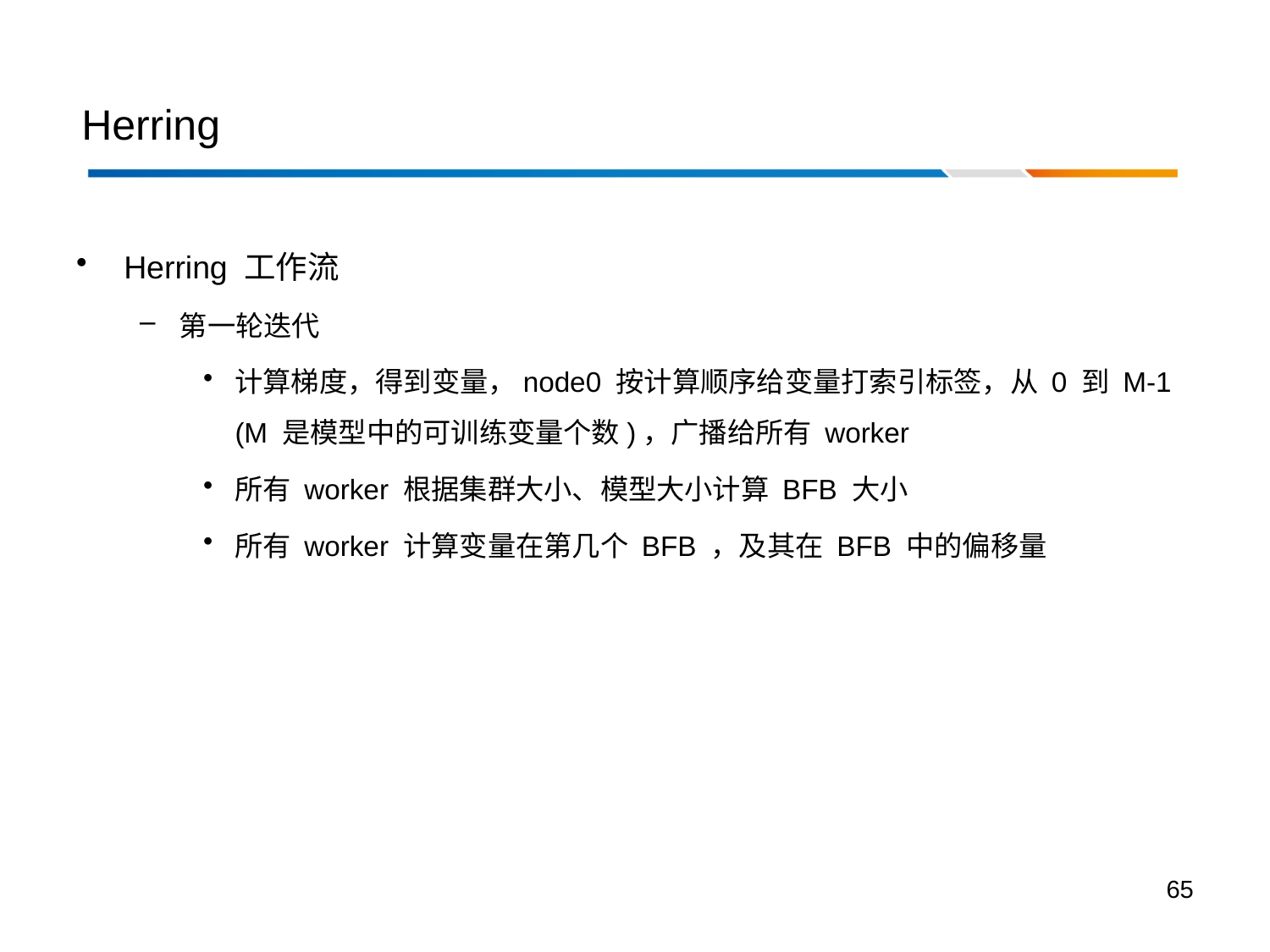

# Herring
Herring 工作流
第一轮迭代
计算梯度，得到变量，node0 按计算顺序给变量打索引标签，从 0 到 M-1 (M 是模型中的可训练变量个数)，广播给所有 worker
所有 worker 根据集群大小、模型大小计算 BFB 大小
所有 worker 计算变量在第几个 BFB ，及其在 BFB 中的偏移量
65